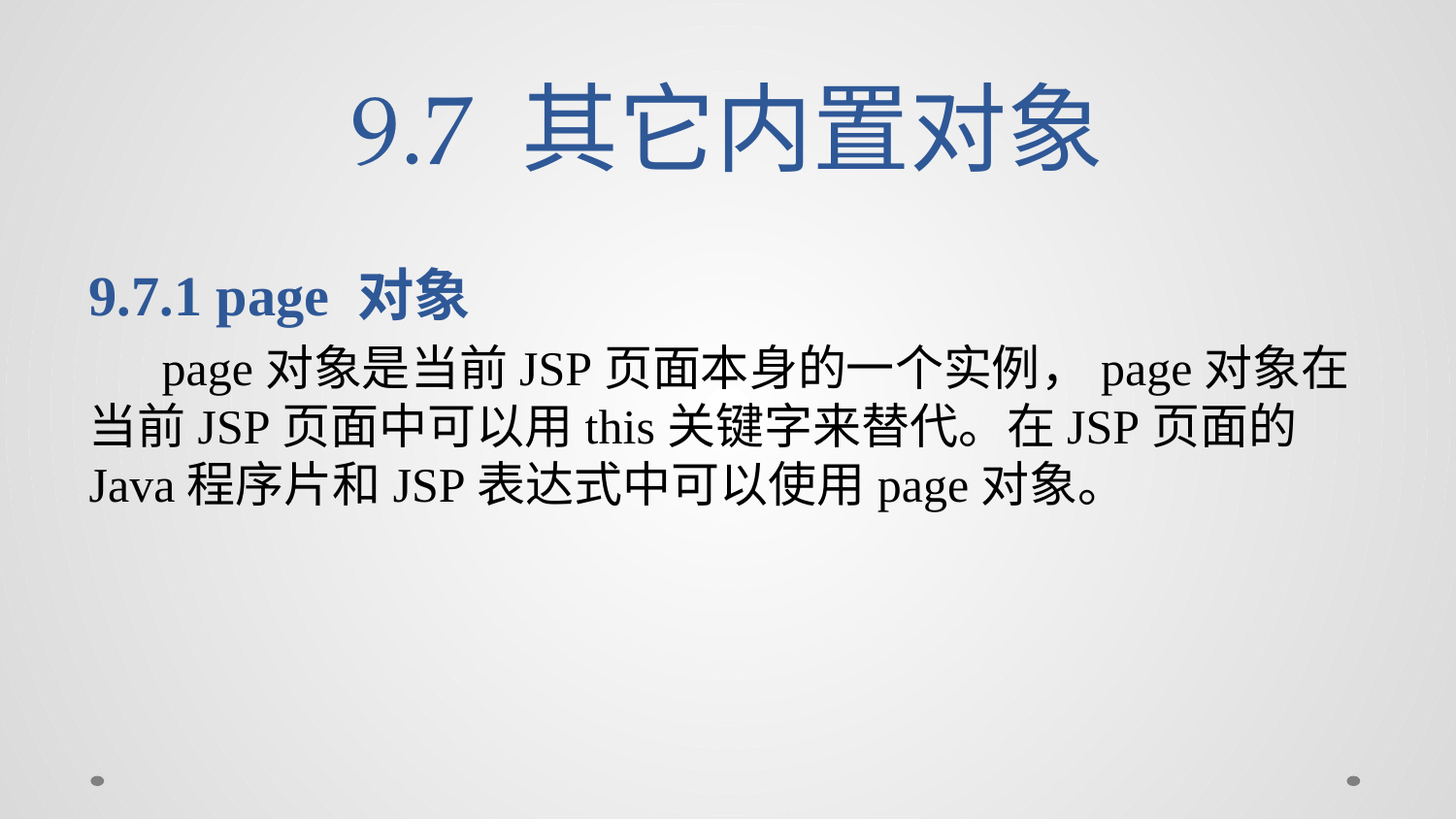

# 9.7 其它内置对象
9.7.1 page 对象
page对象是当前JSP页面本身的一个实例，page对象在当前JSP页面中可以用this关键字来替代。在JSP页面的Java程序片和JSP表达式中可以使用page对象。